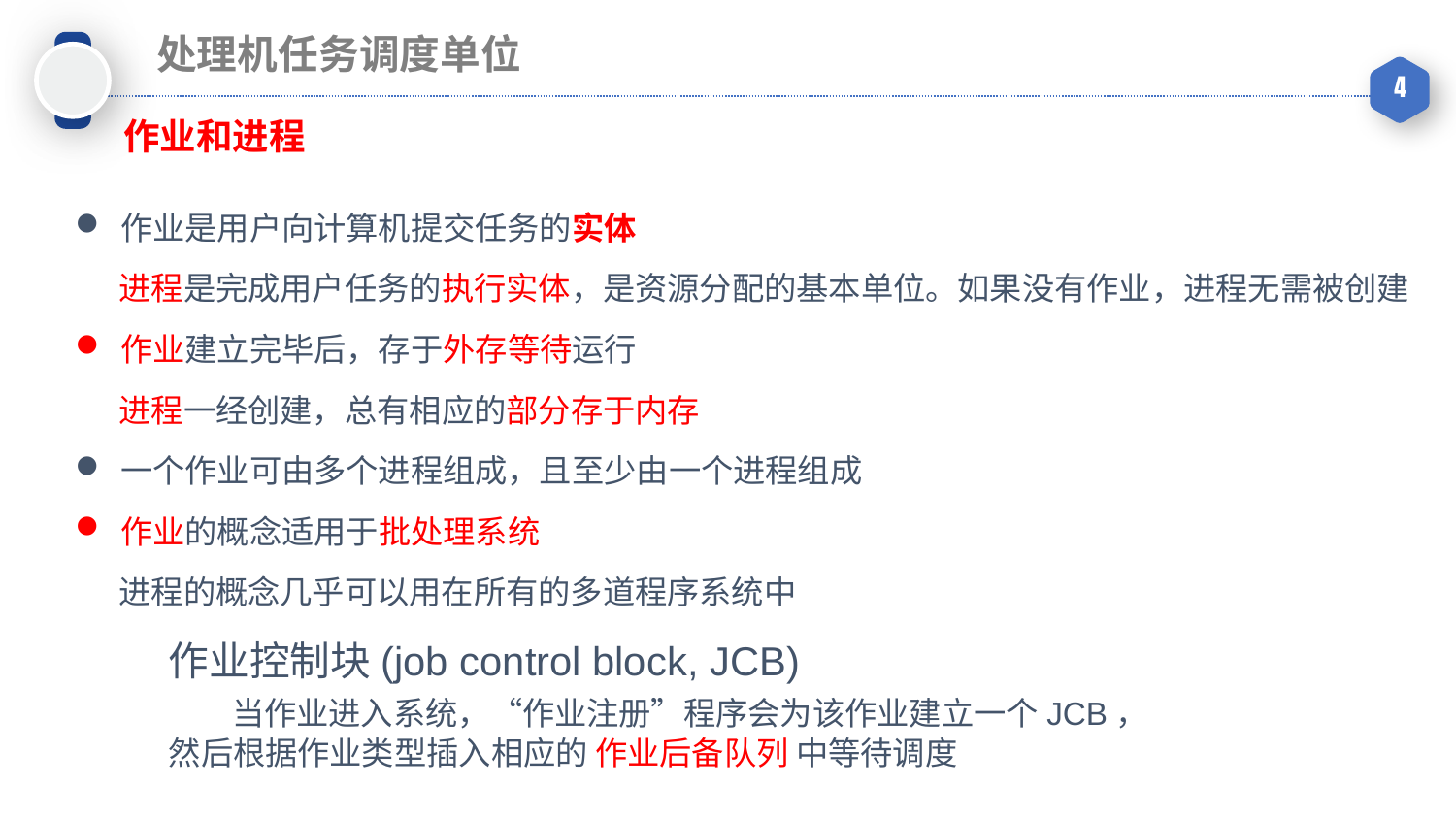

处理机任务调度单位
作业和进程
作业是用户向计算机提交任务的实体
     进程是完成用户任务的执行实体，是资源分配的基本单位。如果没有作业，进程无需被创建
作业建立完毕后，存于外存等待运行
     进程一经创建，总有相应的部分存于内存
一个作业可由多个进程组成，且至少由一个进程组成
作业的概念适用于批处理系统
     进程的概念几乎可以用在所有的多道程序系统中
作业控制块(job control block, JCB)
      当作业进入系统，“作业注册”程序会为该作业建立一个JCB，
然后根据作业类型插入相应的 作业后备队列 中等待调度